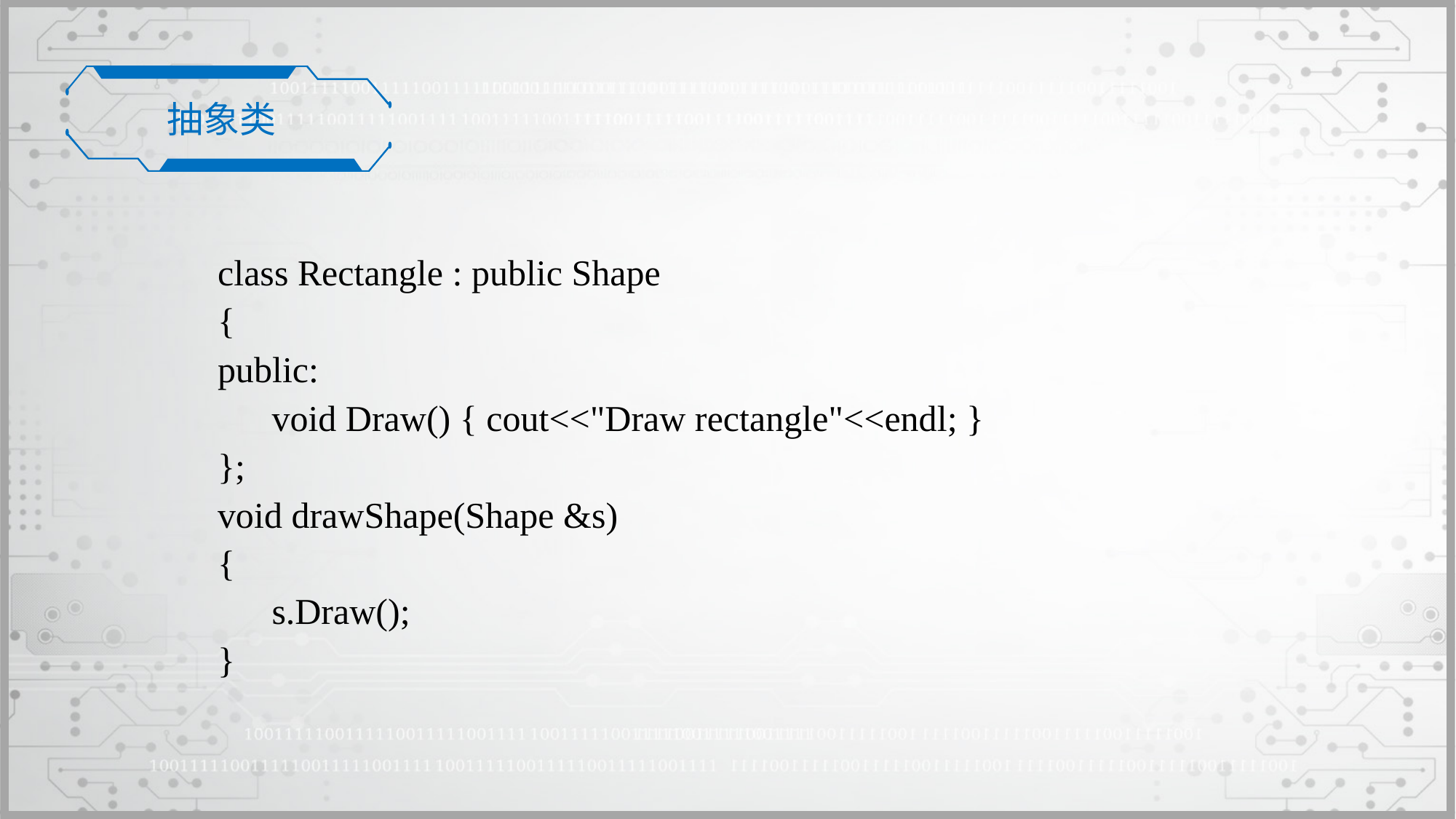

抽象类
class Rectangle : public Shape
{
public:
	void Draw() { cout<<"Draw rectangle"<<endl; }
};
void drawShape(Shape &s)
{
	s.Draw();
}